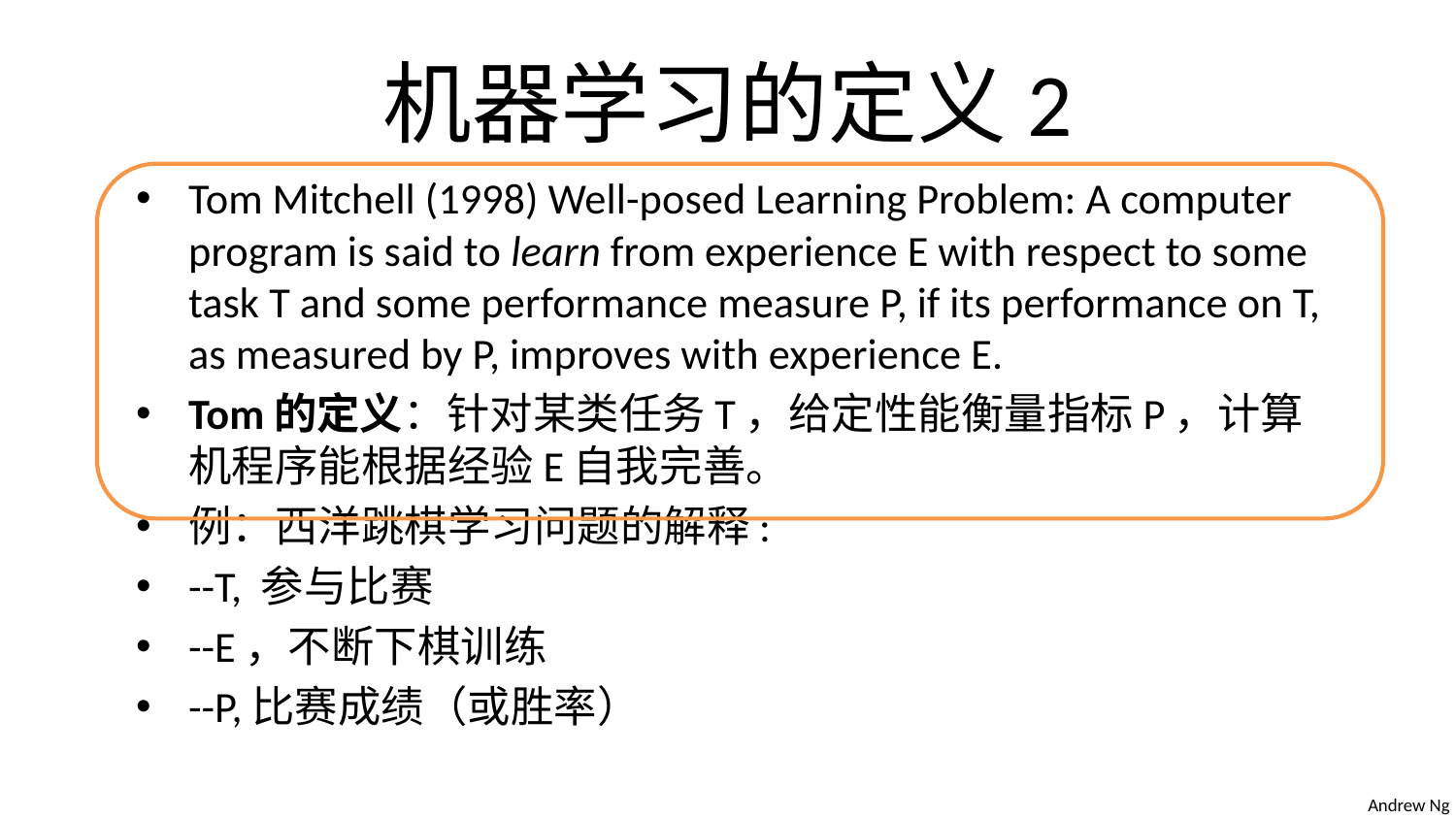

# 机器学习的定义2

Tom Mitchell (1998) Well-posed Learning Problem: A computer program is said to learn from experience E with respect to some task T and some performance measure P, if its performance on T, as measured by P, improves with experience E.
Tom的定义：针对某类任务T，给定性能衡量指标P，计算机程序能根据经验E自我完善。
例：西洋跳棋学习问题的解释:
--T, 参与比赛
--E，不断下棋训练
--P,比赛成绩（或胜率）